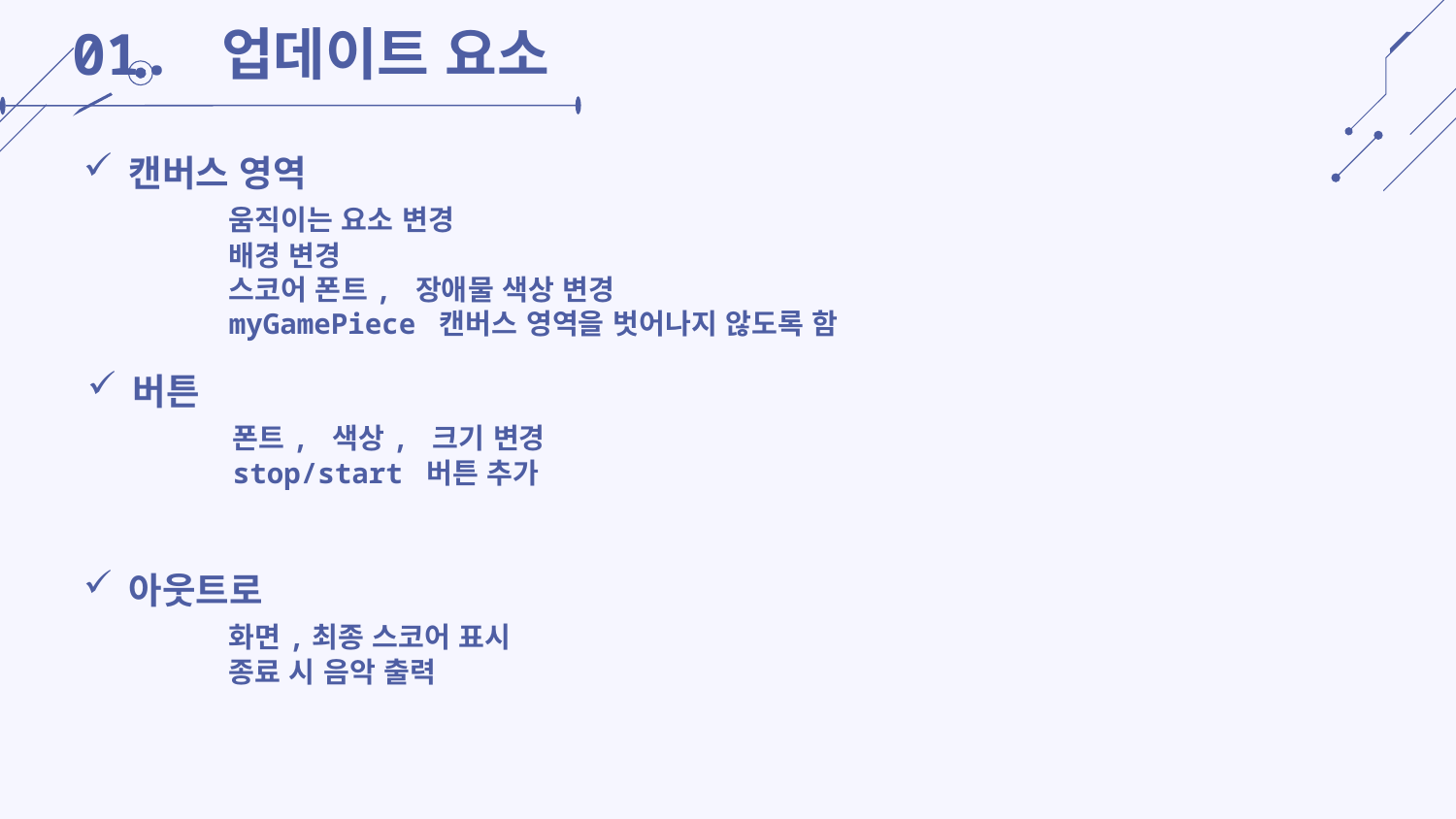

# 01. 업데이트 요소

캔버스 영역
	움직이는 요소 변경
	배경 변경
	스코어 폰트, 장애물 색상 변경
	myGamePiece 캔버스 영역을 벗어나지 않도록 함

버튼
	폰트, 색상, 크기 변경
   	stop/start 버튼 추가

아웃트로
	화면,최종 스코어 표시
	종료 시 음악 출력